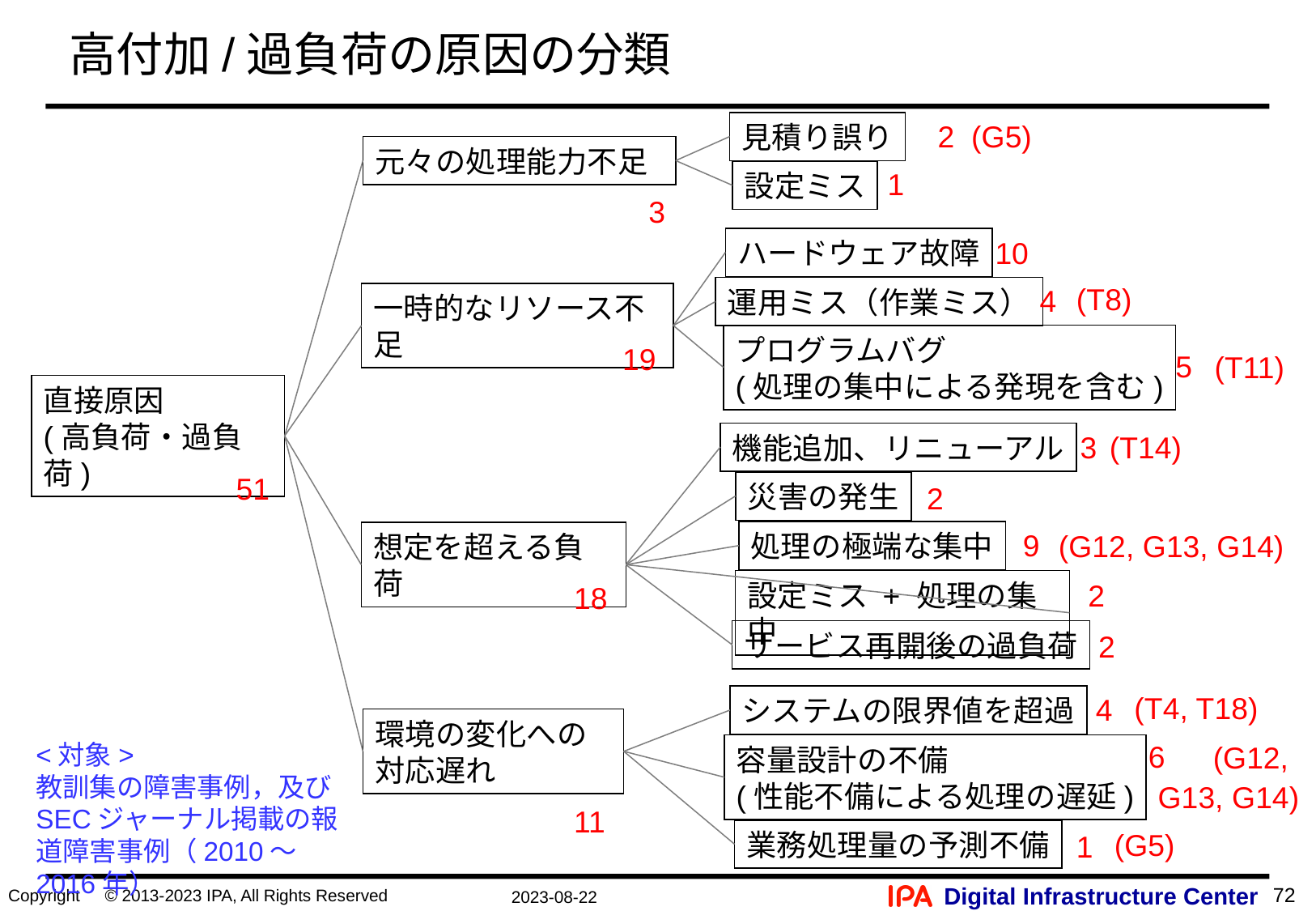

# 高付加/過負荷の原因の分類
2  (G5)
見積り誤り
元々の処理能力不足
1
設定ミス
3
10
ハードウェア故障
(T8)
4
運用ミス（作業ミス）
一時的なリソース不足
プログラムバグ
(処理の集中による発現を含む)
19
5
(T11)
直接原因
(高負荷・過負荷)
3
(T14)
機能追加、リニューアル
51
災害の発生
2
9
(G12, G13, G14)
処理の極端な集中
想定を超える負荷
設定ミス + 処理の集中
2
18
サービス再開後の過負荷
2
(T4, T18)
4
システムの限界値を超過
環境の変化への
対応遅れ
<対象>
教訓集の障害事例，及び
SECジャーナル掲載の報道障害事例（2010～2016年）
6
(G12,
容量設計の不備
(性能不備による処理の遅延)
G13, G14)
11
業務処理量の予測不備
(G5)
1